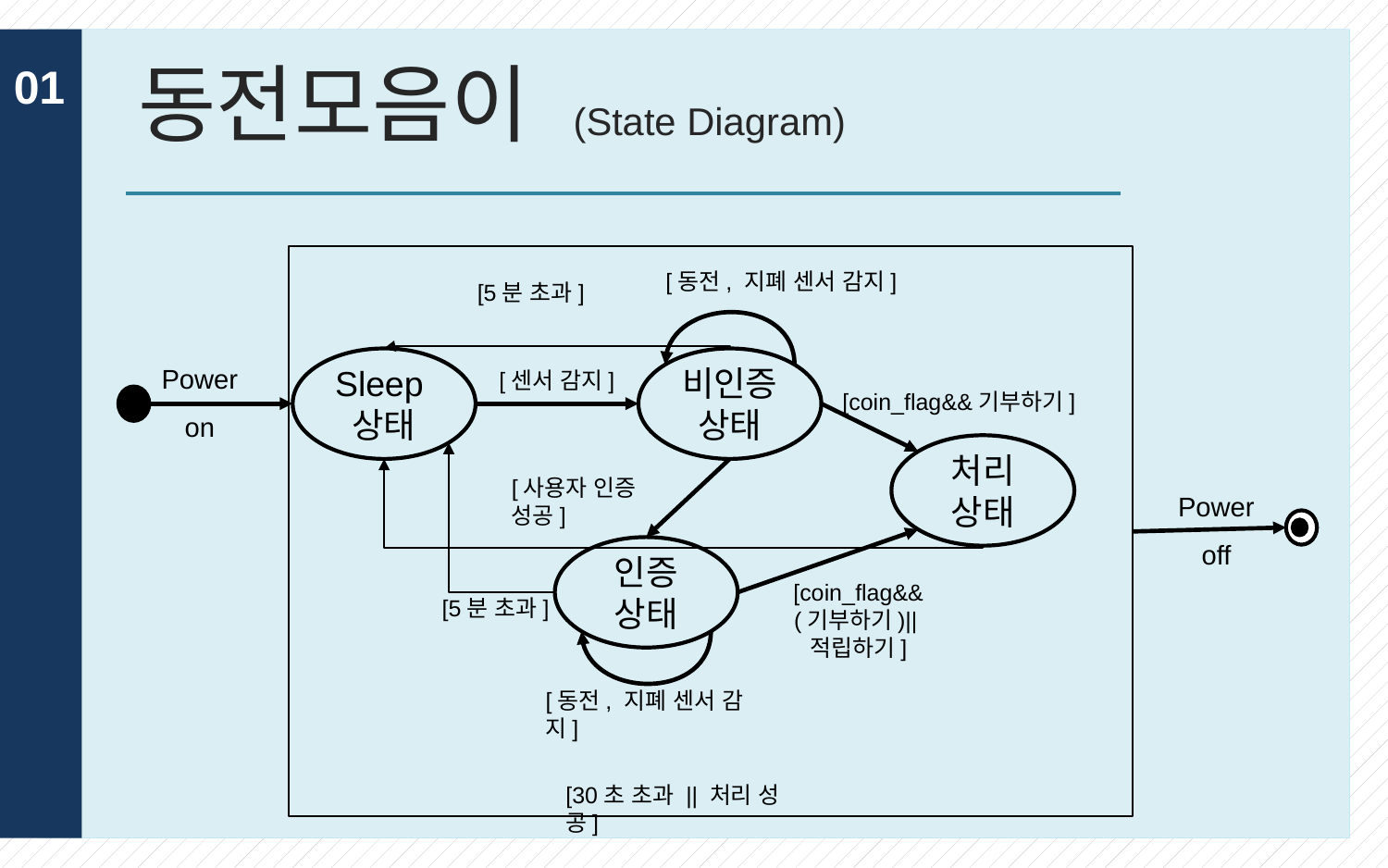

# 동전모음이 (State Diagram)
01

[동전, 지폐 센서 감지]
[5분 초과]
Power on
비인증 상태
Sleep
상태
[센서 감지]
[coin_flag&&기부하기]

처리 상태
[사용자 인증 성공]
Power off

인증 상태
[coin_flag&&
(기부하기)||적립하기]
[5분 초과]
[동전, 지폐 센서 감지]
[30초 초과 || 처리 성공]